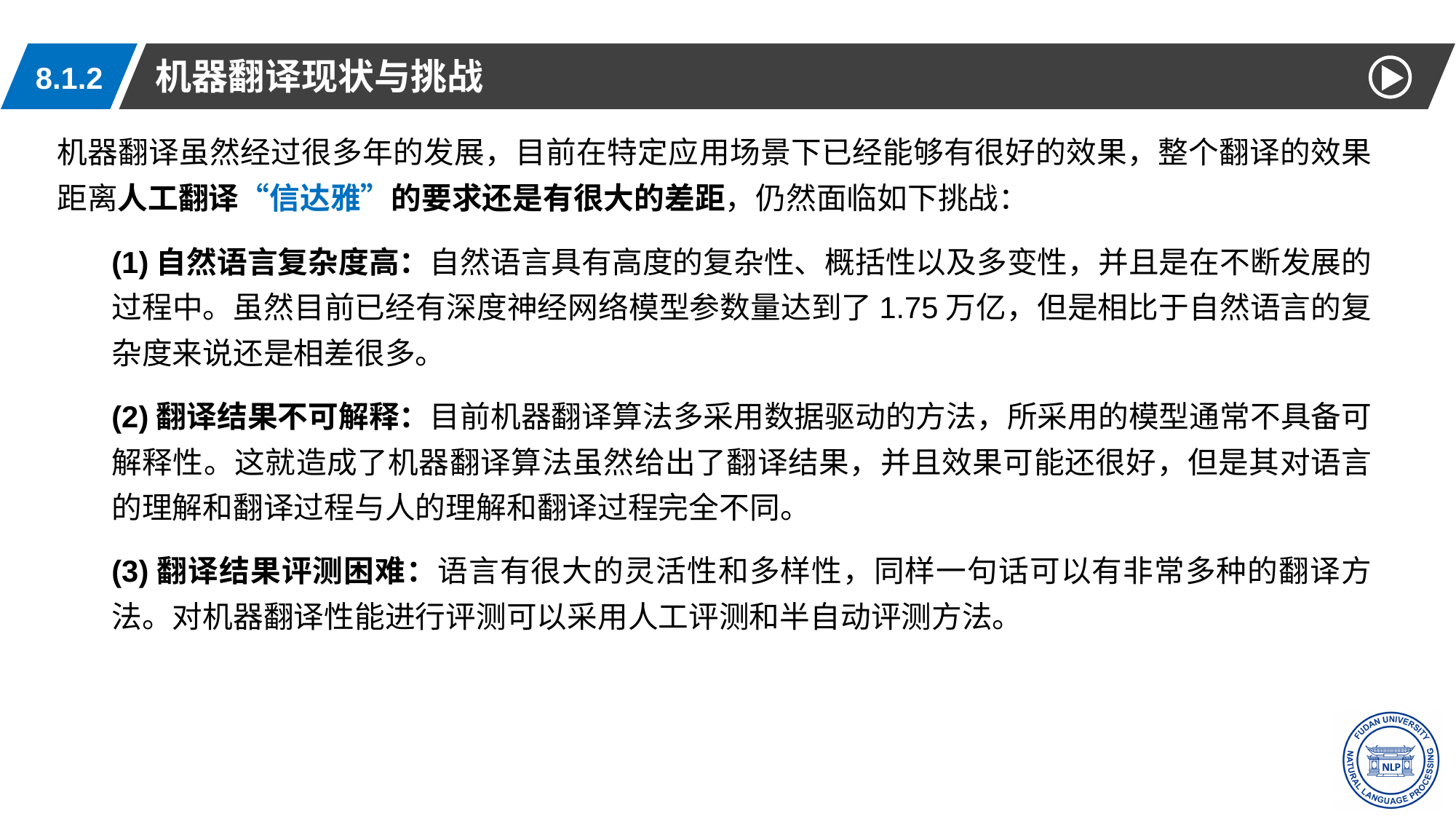

机器翻译现状与挑战
8.1.2

机器翻译虽然经过很多年的发展，目前在特定应用场景下已经能够有很好的效果，整个翻译的效果距离人工翻译“信达雅”的要求还是有很大的差距，仍然面临如下挑战：
(1)自然语言复杂度高：自然语言具有高度的复杂性、概括性以及多变性，并且是在不断发展的过程中。虽然目前已经有深度神经网络模型参数量达到了1.75万亿，但是相比于自然语言的复杂度来说还是相差很多。
(2)翻译结果不可解释：目前机器翻译算法多采用数据驱动的方法，所采用的模型通常不具备可解释性。这就造成了机器翻译算法虽然给出了翻译结果，并且效果可能还很好，但是其对语言的理解和翻译过程与人的理解和翻译过程完全不同。
(3)翻译结果评测困难：语言有很大的灵活性和多样性，同样一句话可以有非常多种的翻译方法。对机器翻译性能进行评测可以采用人工评测和半自动评测方法。
9